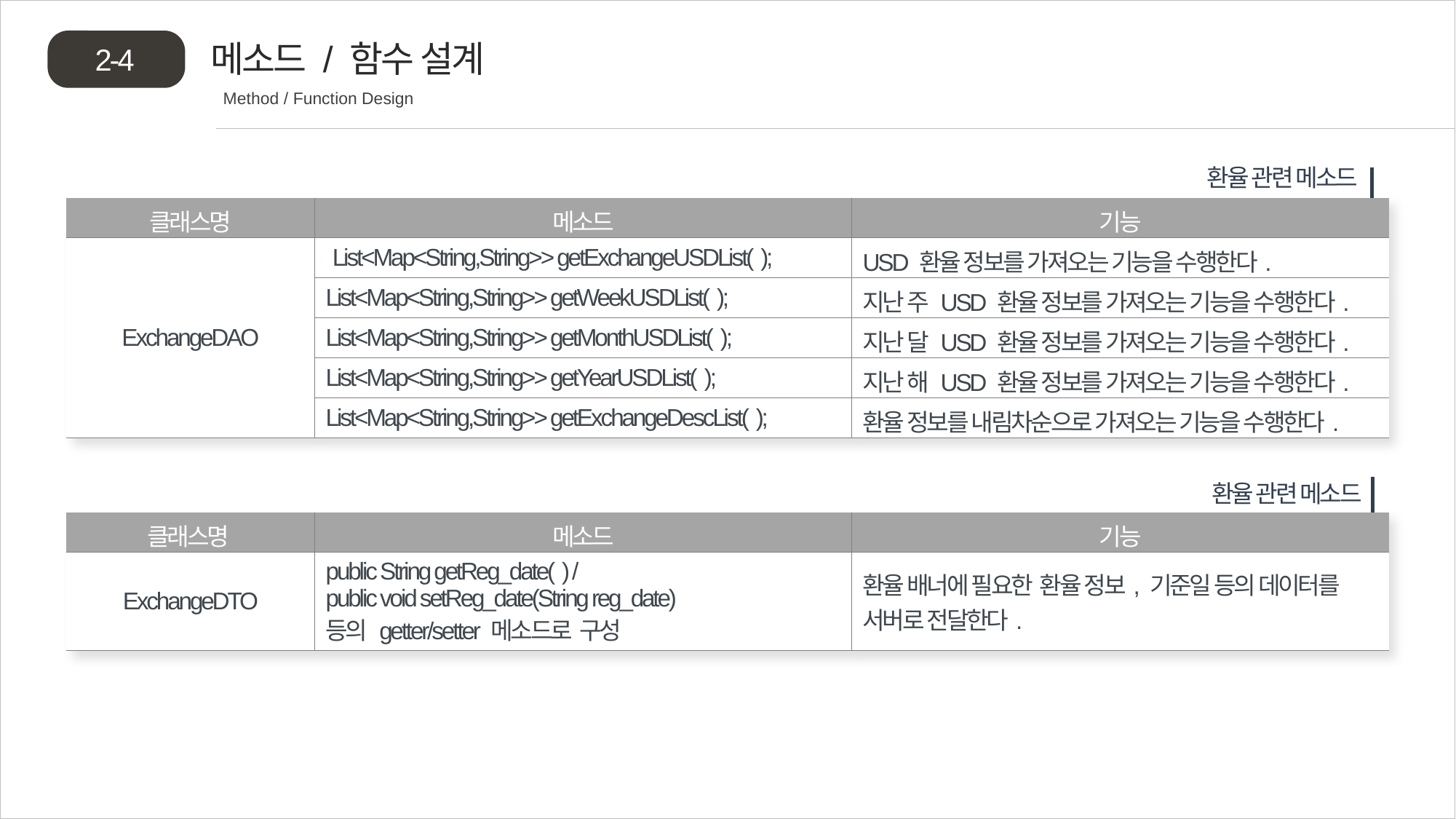

메소드 / 함수 설계
2-4
Method / Function Design
환율 관련 메소드
| 클래스명 | 메소드 | 기능 |
| --- | --- | --- |
| ExchangeDAO | List<Map<String,String>> getExchangeUSDList( ); | USD 환율 정보를 가져오는 기능을 수행한다. |
|  | List<Map<String,String>> getWeekUSDList( ); | 지난 주 USD 환율 정보를 가져오는 기능을 수행한다. |
|  | List<Map<String,String>> getMonthUSDList( ); | 지난 달 USD 환율 정보를 가져오는 기능을 수행한다. |
|  | List<Map<String,String>> getYearUSDList( ); | 지난 해 USD 환율 정보를 가져오는 기능을 수행한다. |
|  | List<Map<String,String>> getExchangeDescList( ); | 환율 정보를 내림차순으로 가져오는 기능을 수행한다. |
환율 관련 메소드
| 클래스명 | 메소드 | 기능 |
| --- | --- | --- |
| ExchangeDTO | public String getReg\_date( ) / public void setReg\_date(String reg\_date) 등의 getter/setter 메소드로 구성 | 환율 배너에 필요한 환율 정보, 기준일 등의 데이터를 서버로 전달한다. |